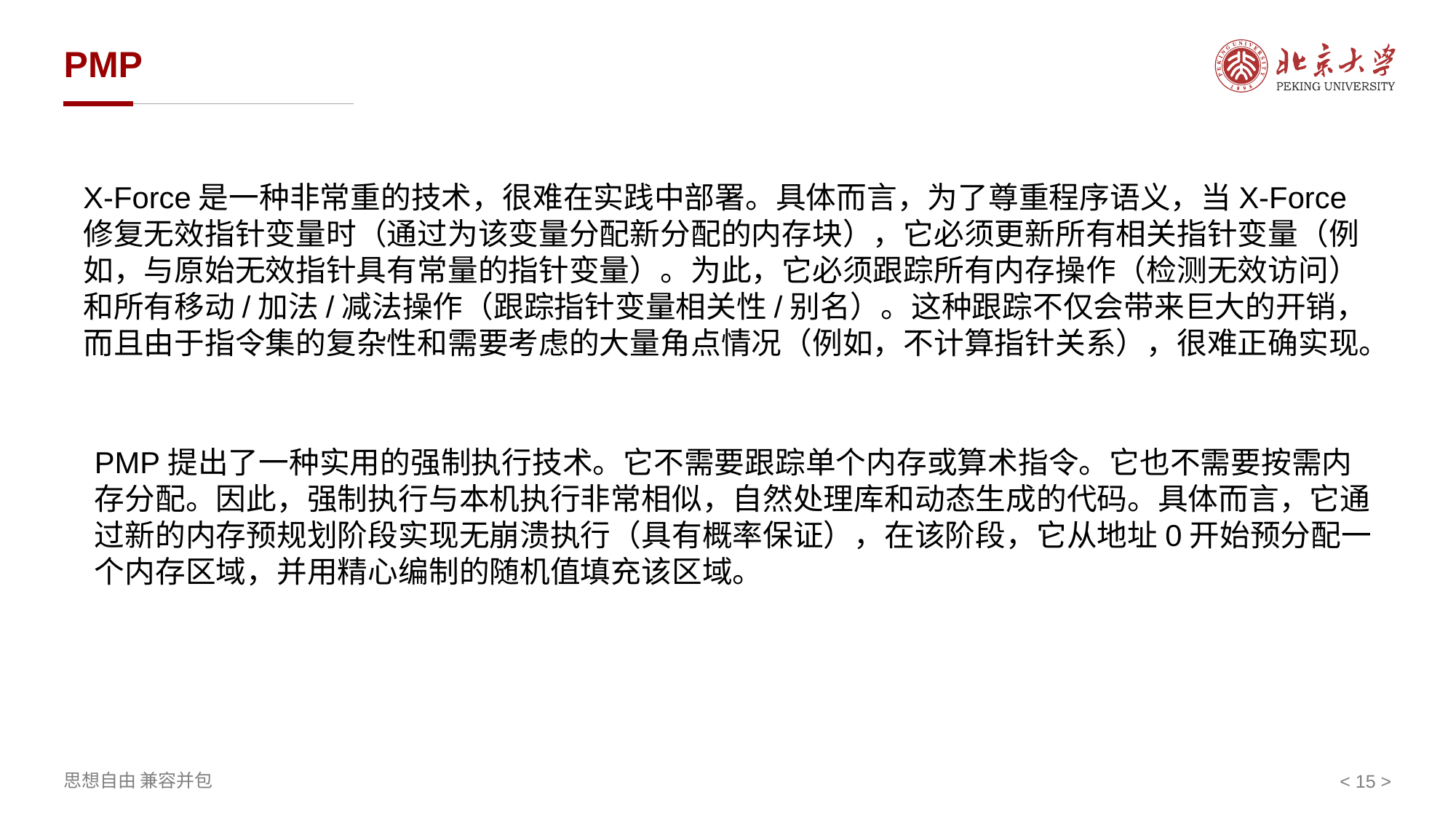

# PMP
X-Force是一种非常重的技术，很难在实践中部署。具体而言，为了尊重程序语义，当X-Force修复无效指针变量时（通过为该变量分配新分配的内存块），它必须更新所有相关指针变量（例如，与原始无效指针具有常量的指针变量）。为此，它必须跟踪所有内存操作（检测无效访问）和所有移动/加法/减法操作（跟踪指针变量相关性/别名）。这种跟踪不仅会带来巨大的开销，而且由于指令集的复杂性和需要考虑的大量角点情况（例如，不计算指针关系），很难正确实现。
PMP提出了一种实用的强制执行技术。它不需要跟踪单个内存或算术指令。它也不需要按需内存分配。因此，强制执行与本机执行非常相似，自然处理库和动态生成的代码。具体而言，它通过新的内存预规划阶段实现无崩溃执行（具有概率保证），在该阶段，它从地址0开始预分配一个内存区域，并用精心编制的随机值填充该区域。
< 15 >